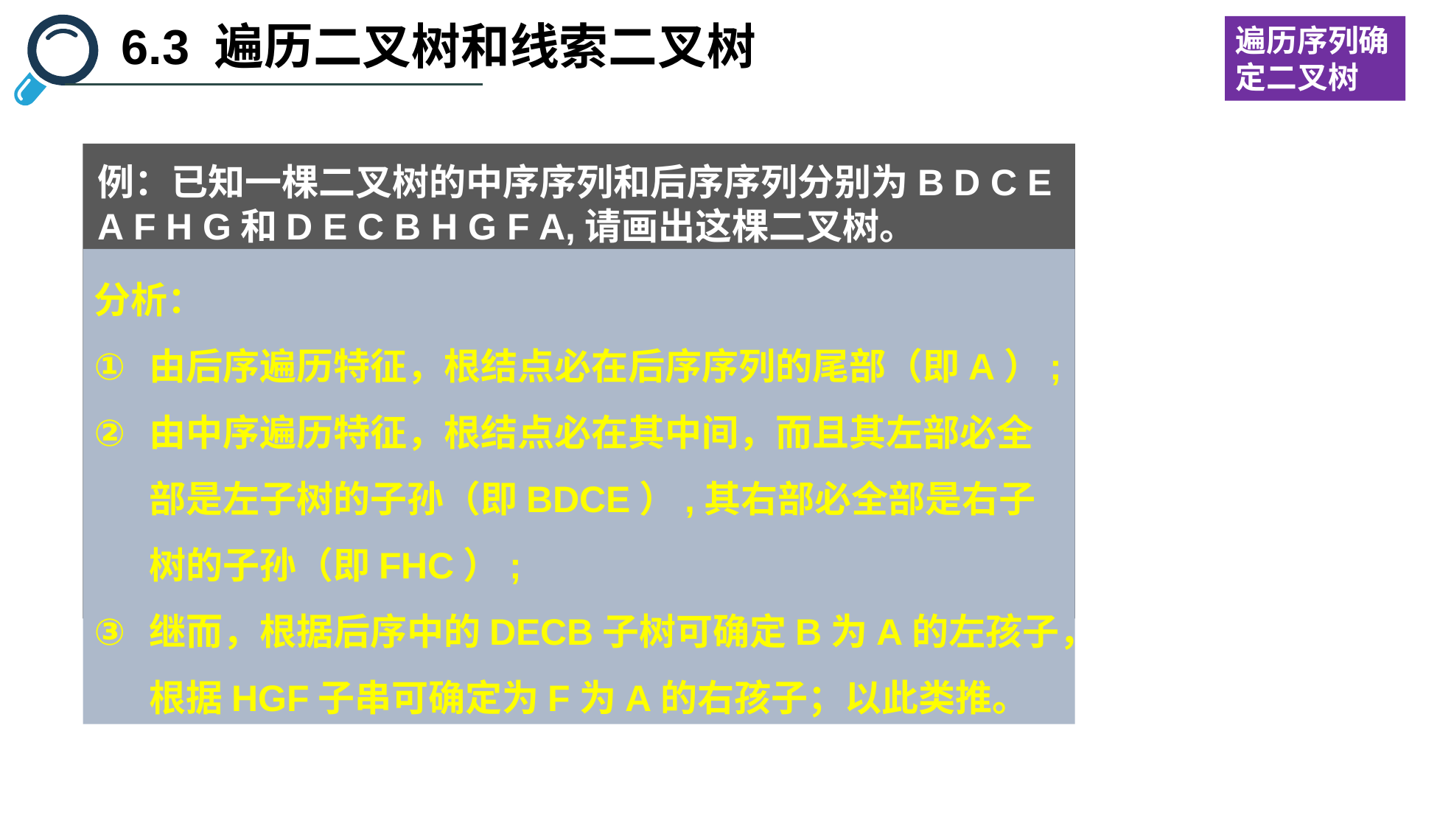

6.3 遍历二叉树和线索二叉树
遍历序列确定二叉树

例：已知一棵二叉树的中序序列和后序序列分别为B D C E A F H G和D E C B H G F A,请画出这棵二叉树。

分析：
由后序遍历特征，根结点必在后序序列的尾部（即A）;
由中序遍历特征，根结点必在其中间，而且其左部必全部是左子树的子孙（即BDCE）,其右部必全部是右子树的子孙（即FHC）;
继而，根据后序中的DECB子树可确定B为A的左孩子，根据HGF子串可确定为F为A的右孩子；以此类推。